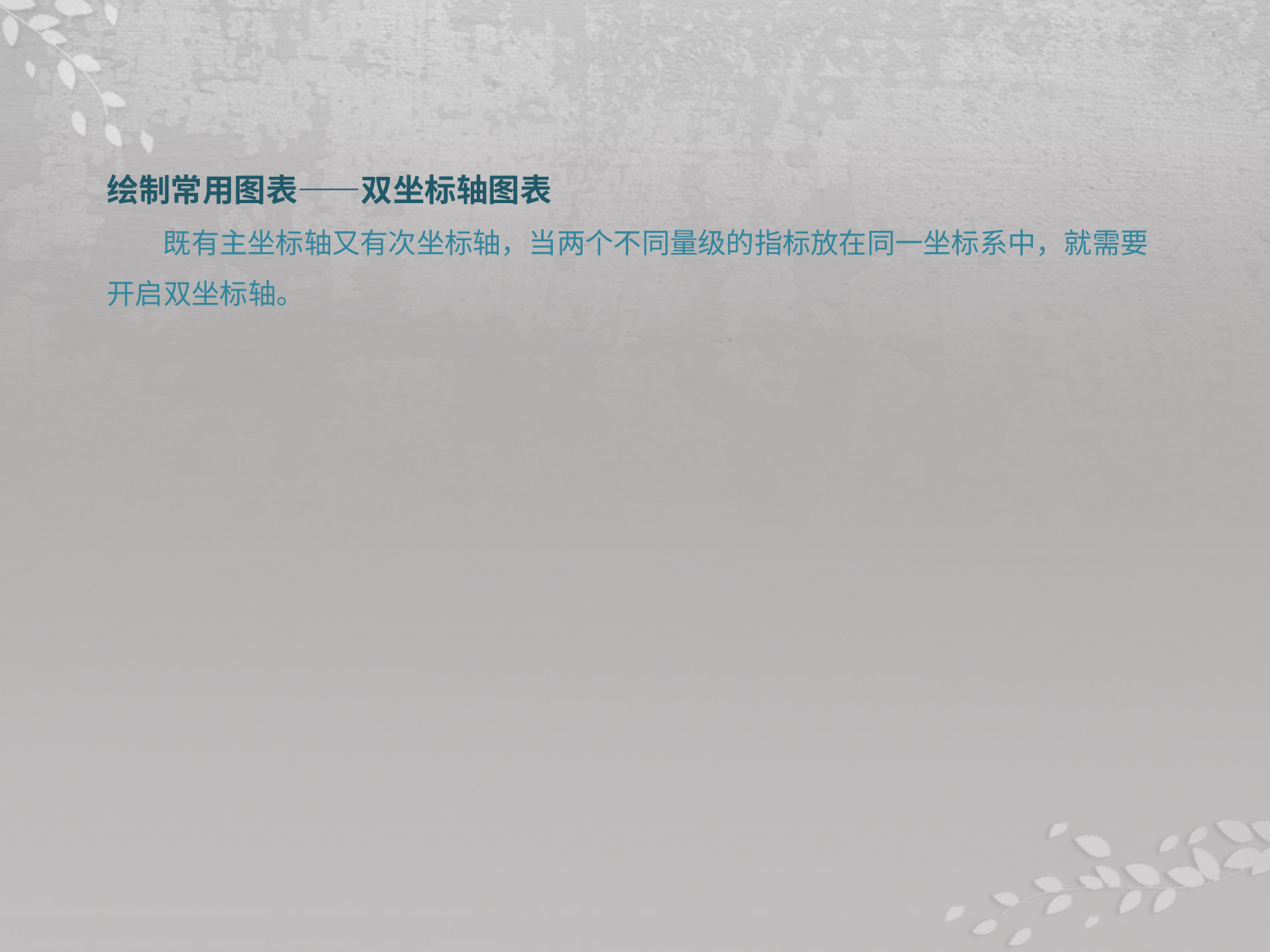

绘制常用图表——双坐标轴图表
既有主坐标轴又有次坐标轴，当两个不同量级的指标放在同一坐标系中，就需要开启双坐标轴。